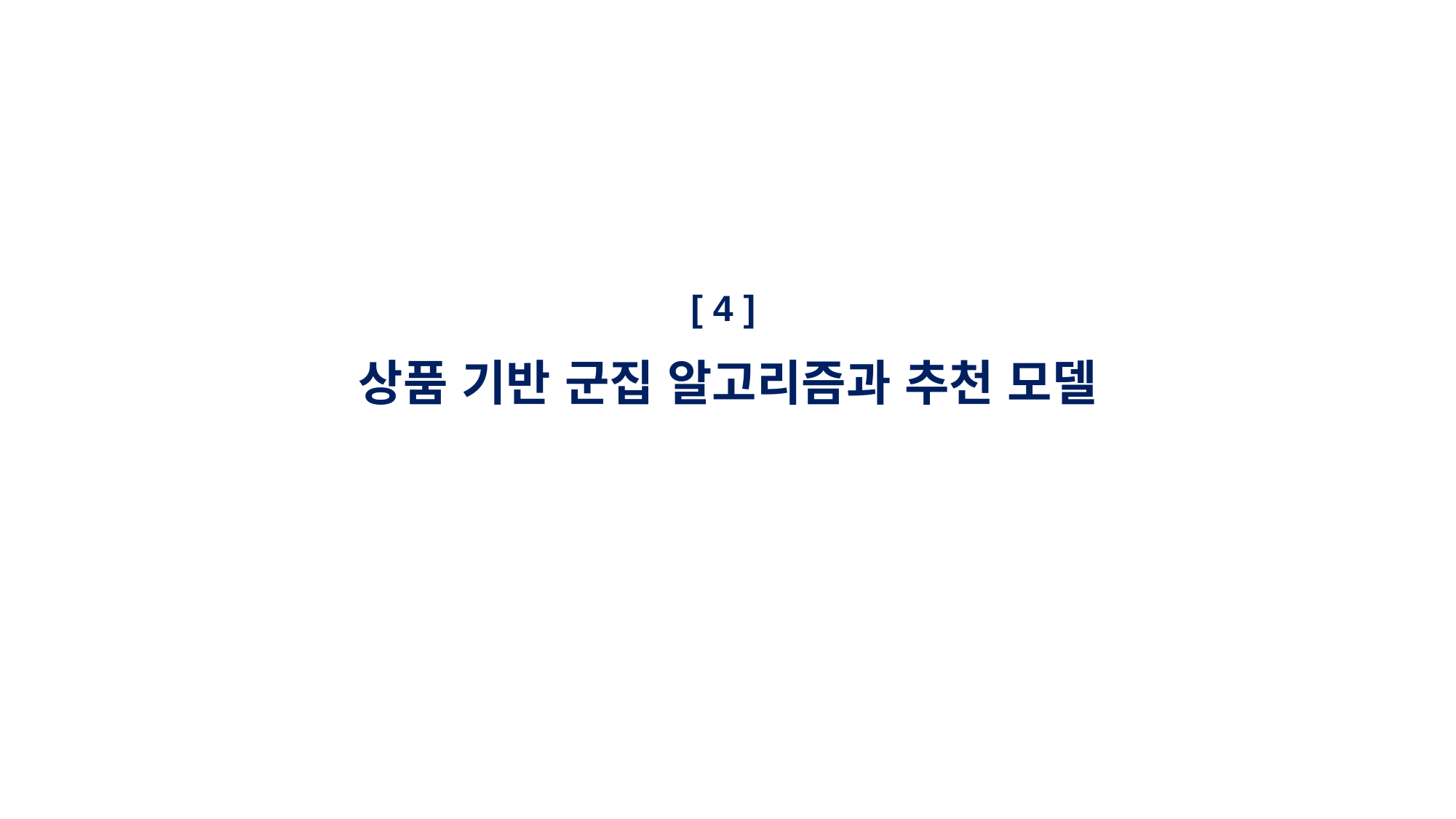

[ 4 ]

상품 기반 군집 알고리즘과 추천 모델